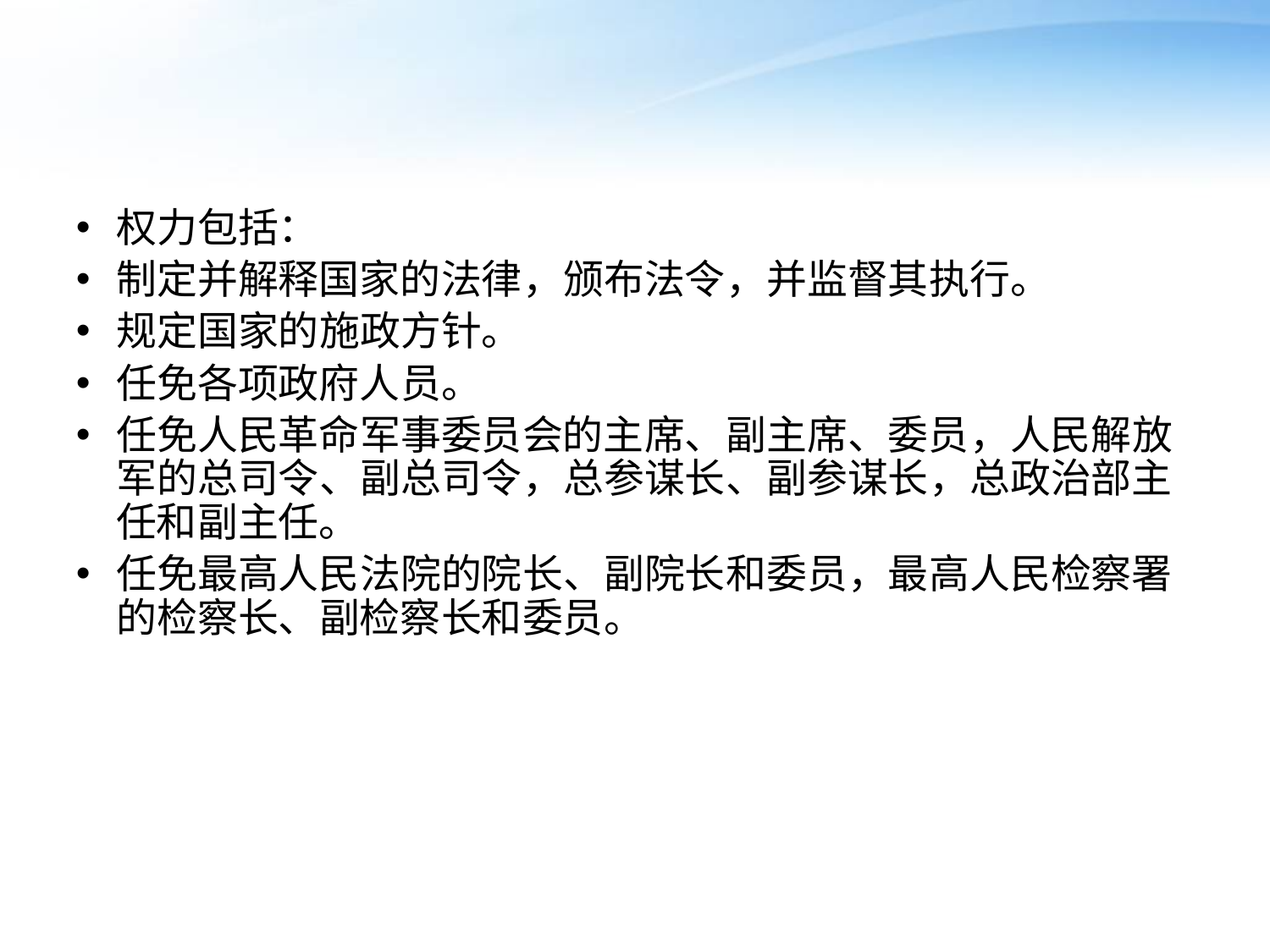

#
权力包括：
制定并解释国家的法律，颁布法令，并监督其执行。
规定国家的施政方针。
任免各项政府人员。
任免人民革命军事委员会的主席、副主席、委员，人民解放军的总司令、副总司令，总参谋长、副参谋长，总政治部主任和副主任。
任免最高人民法院的院长、副院长和委员，最高人民检察署的检察长、副检察长和委员。